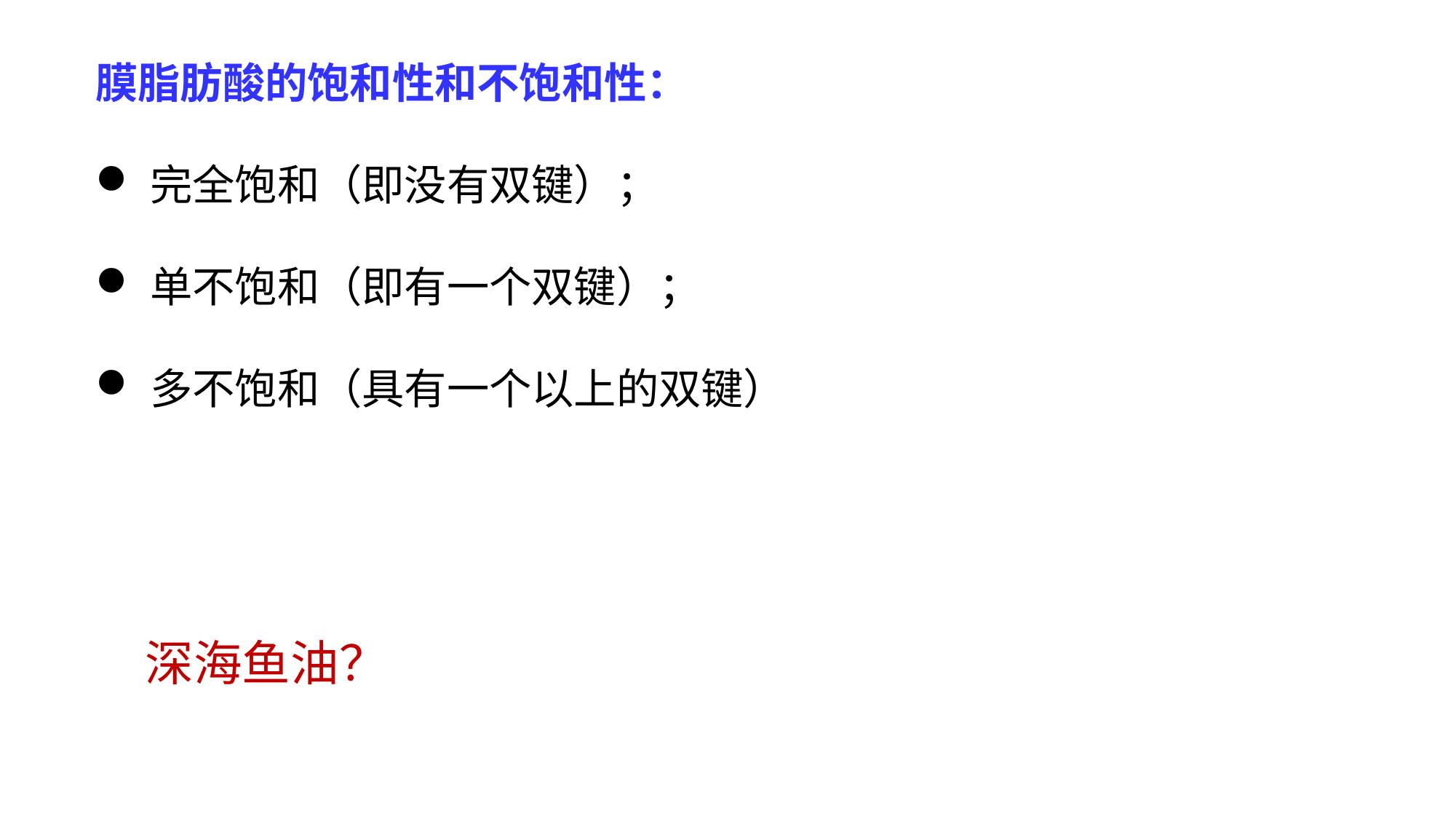

膜脂肪酸的饱和性和不饱和性：

完全饱和（即没有双键）；

单不饱和（即有一个双键）；

多不饱和（具有一个以上的双键）

深海鱼油？